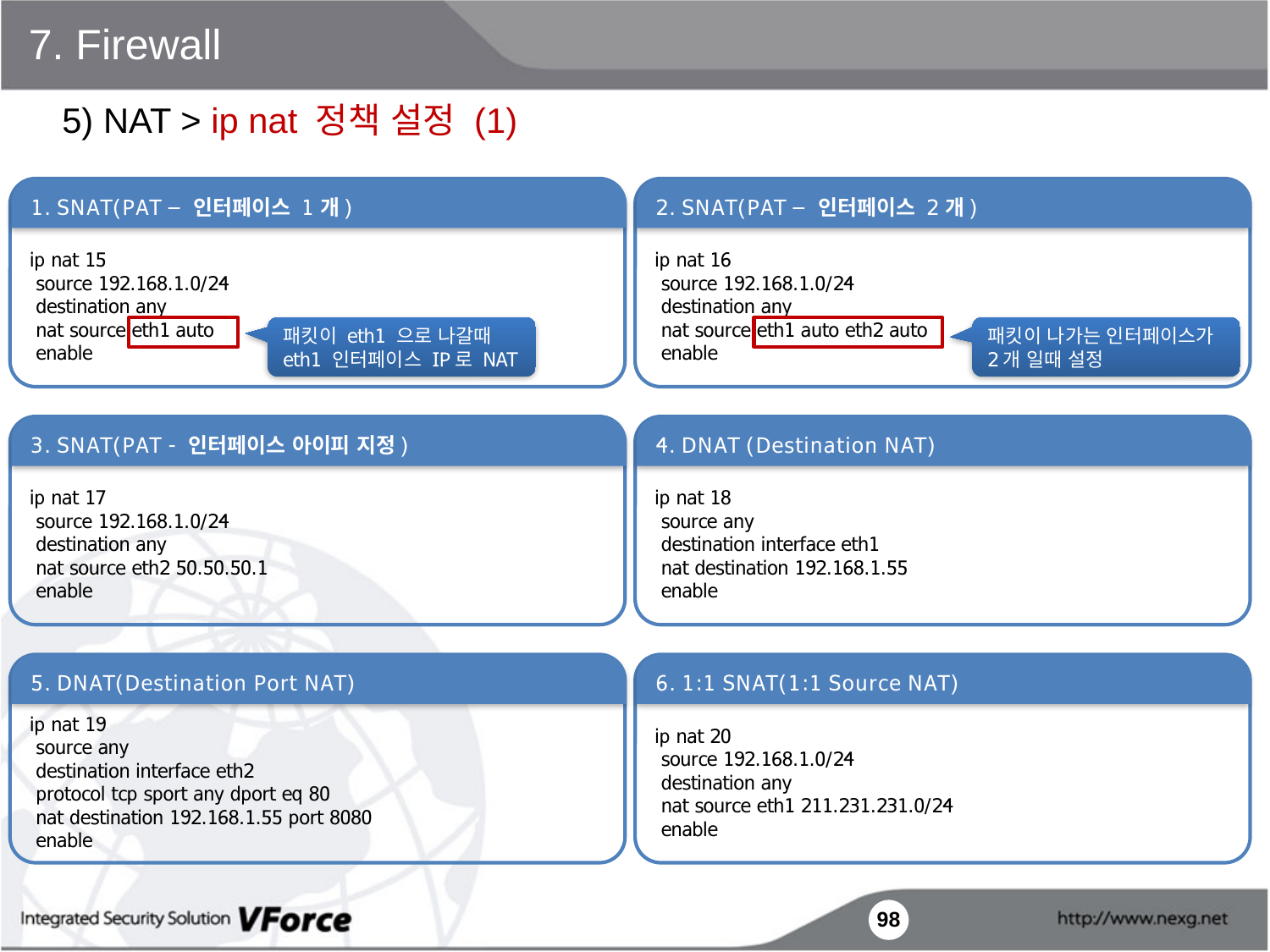

7. Firewall
5) NAT > ip nat 정책 설정 (1)

ip nat 15
 source 192.168.1.0/24
 destination any
 nat source eth1 auto
 enable
1. SNAT(PAT – 인터페이스 1개)

ip nat 16
 source 192.168.1.0/24
 destination any
 nat source eth1 auto eth2 auto
 enable
2. SNAT(PAT – 인터페이스 2개)

패킷이 eth1 으로 나갈때 eth1 인터페이스 IP로 NAT

패킷이 나가는 인터페이스가 2개 일때 설정

ip nat 17
 source 192.168.1.0/24
 destination any
 nat source eth2 50.50.50.1
 enable
3. SNAT(PAT - 인터페이스 아이피 지정)

ip nat 18
 source any
 destination interface eth1
 nat destination 192.168.1.55
 enable
4. DNAT (Destination NAT)

ip nat 19
 source any
 destination interface eth2
 protocol tcp sport any dport eq 80
 nat destination 192.168.1.55 port 8080
 enable
5. DNAT(Destination Port NAT)

ip nat 20
 source 192.168.1.0/24
 destination any
 nat source eth1 211.231.231.0/24
 enable
6. 1:1 SNAT(1:1 Source NAT)